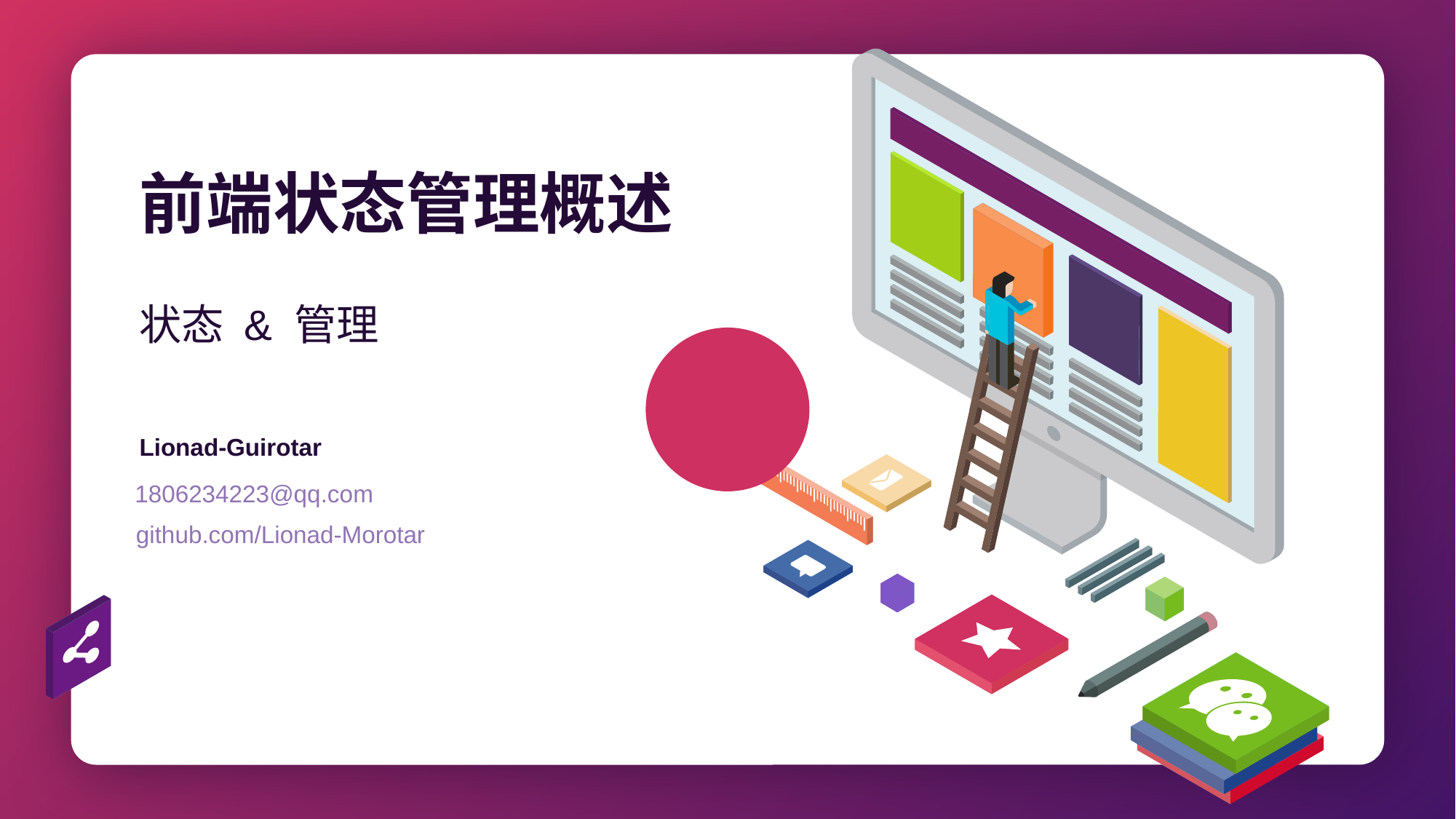

# 前端状态管理概述
状态 & 管理

Lionad-Guirotar
1806234223@qq.com
github.com/Lionad-Morotar